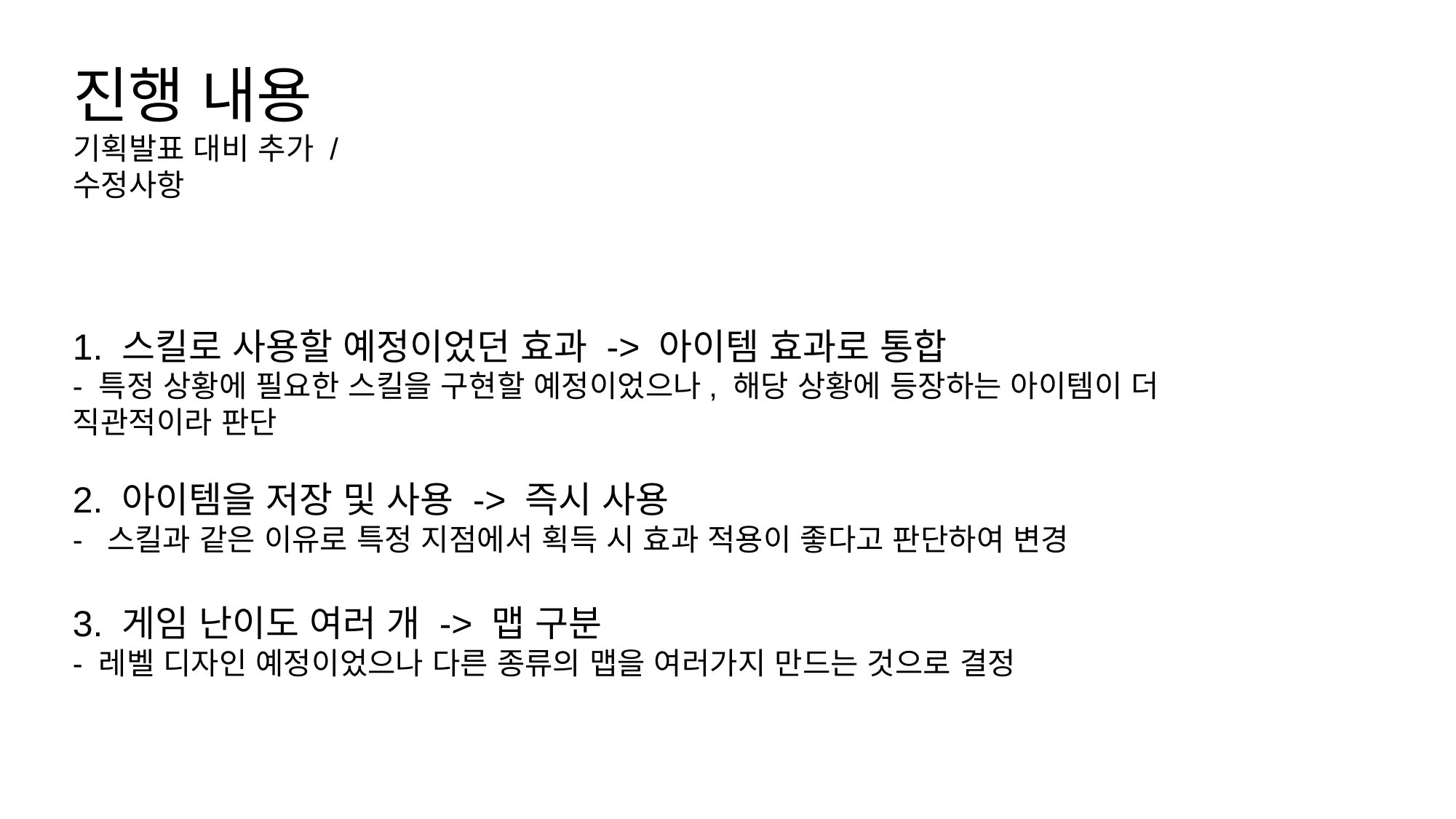

진행 내용
기획발표 대비 추가 / 수정사항
1. 스킬로 사용할 예정이었던 효과 -> 아이템 효과로 통합
- 특정 상황에 필요한 스킬을 구현할 예정이었으나, 해당 상황에 등장하는 아이템이 더 직관적이라 판단

2. 아이템을 저장 및 사용 -> 즉시 사용
-  스킬과 같은 이유로 특정 지점에서 획득 시 효과 적용이 좋다고 판단하여 변경

3. 게임 난이도 여러 개 -> 맵 구분
- 레벨 디자인 예정이었으나 다른 종류의 맵을 여러가지 만드는 것으로 결정